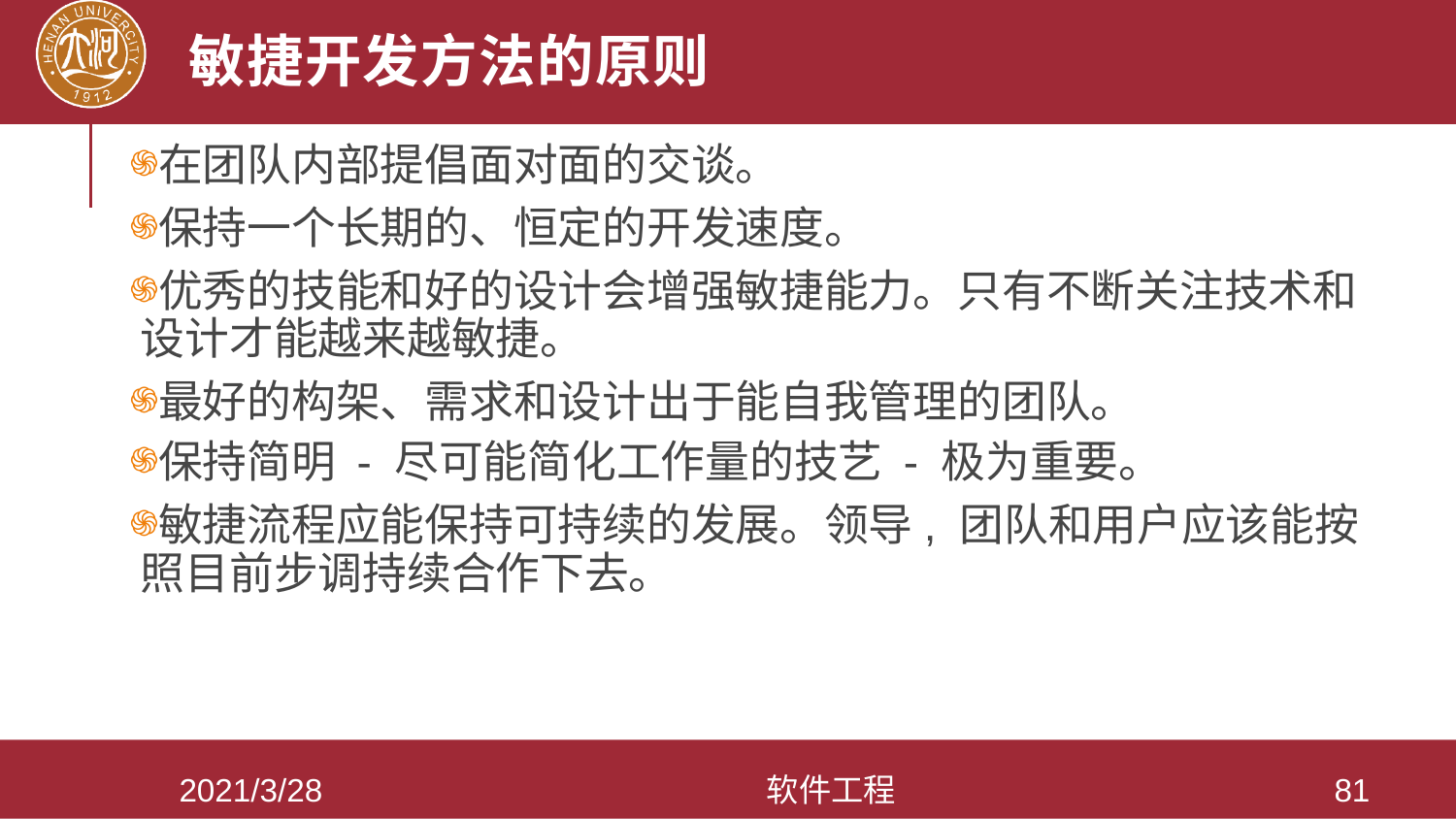

# 敏捷开发方法的原则
在团队内部提倡面对面的交谈。
保持一个长期的、恒定的开发速度。
优秀的技能和好的设计会增强敏捷能力。只有不断关注技术和设计才能越来越敏捷。
最好的构架、需求和设计出于能自我管理的团队。
保持简明 - 尽可能简化工作量的技艺 - 极为重要。
敏捷流程应能保持可持续的发展。领导, 团队和用户应该能按照目前步调持续合作下去。
2021/3/28
软件工程
81